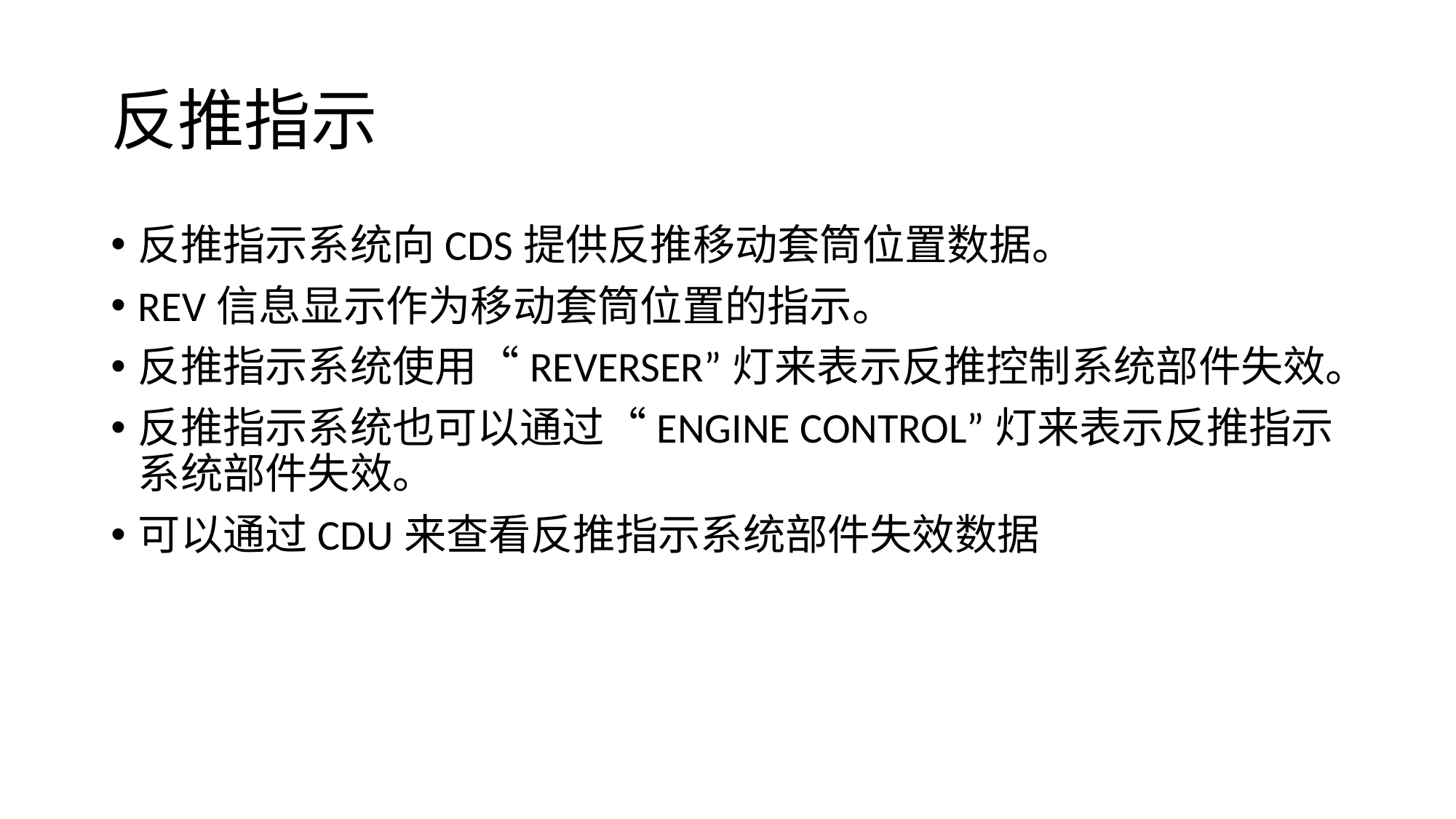

# 反推指示
反推指示系统向CDS提供反推移动套筒位置数据。
REV信息显示作为移动套筒位置的指示。
反推指示系统使用“REVERSER”灯来表示反推控制系统部件失效。
反推指示系统也可以通过“ENGINE CONTROL”灯来表示反推指示系统部件失效。
可以通过CDU来查看反推指示系统部件失效数据